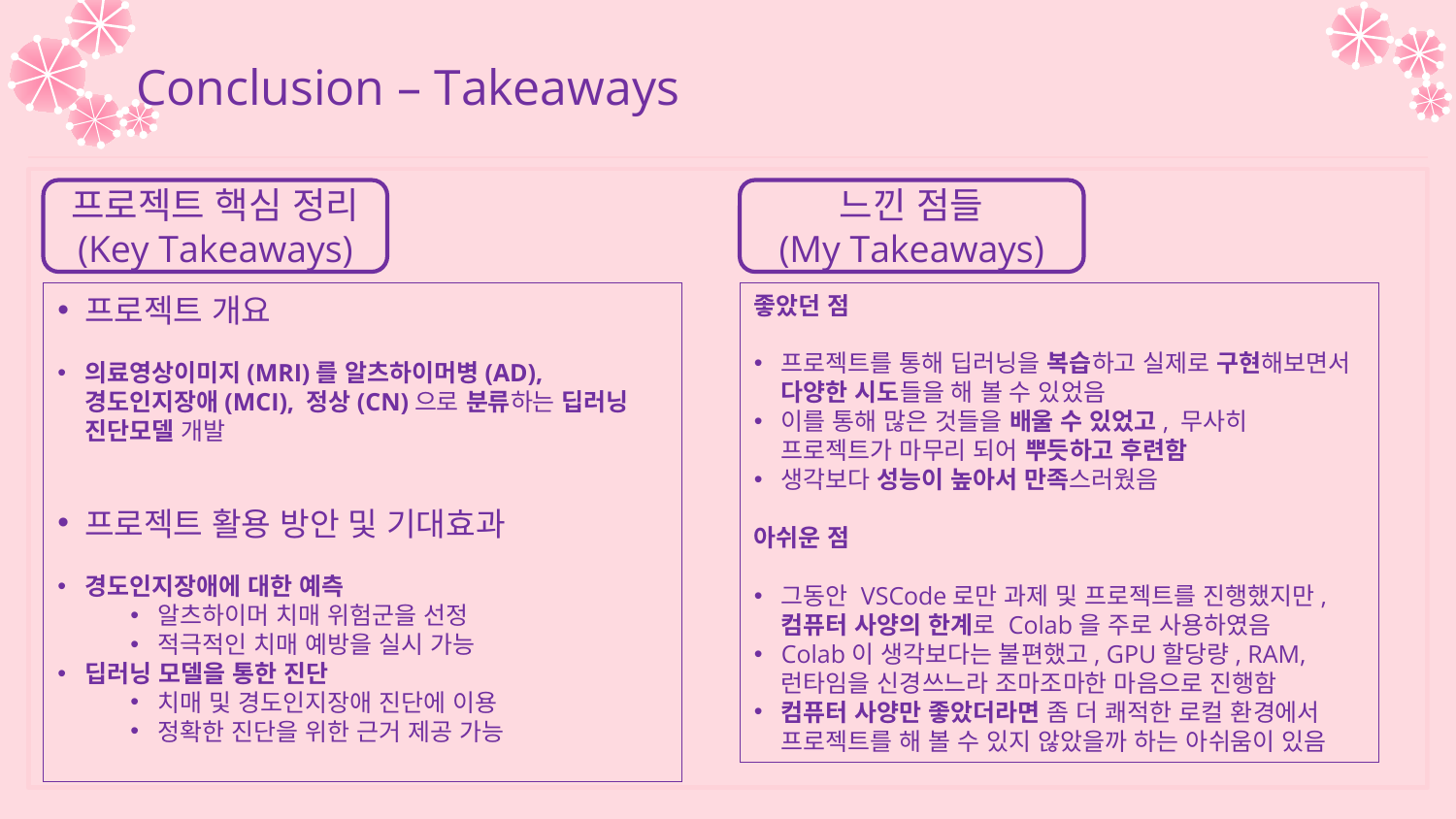

Conclusion – Takeaways
프로젝트 핵심 정리
(Key Takeaways)
느낀 점들
(My Takeaways)
좋았던 점

프로젝트를 통해 딥러닝을 복습하고 실제로 구현해보면서 다양한 시도들을 해 볼 수 있었음
이를 통해 많은 것들을 배울 수 있었고, 무사히 프로젝트가 마무리 되어 뿌듯하고 후련함
생각보다 성능이 높아서 만족스러웠음

아쉬운 점

그동안 VSCode로만 과제 및 프로젝트를 진행했지만,
컴퓨터 사양의 한계로 Colab을 주로 사용하였음
Colab이 생각보다는 불편했고, GPU할당량, RAM, 런타임을 신경쓰느라 조마조마한 마음으로 진행함
컴퓨터 사양만 좋았더라면 좀 더 쾌적한 로컬 환경에서 프로젝트를 해 볼 수 있지 않았을까 하는 아쉬움이 있음
프로젝트 개요

의료영상이미지(MRI)를 알츠하이머병(AD), 경도인지장애(MCI), 정상(CN)으로 분류하는 딥러닝 진단모델 개발

프로젝트 활용 방안 및 기대효과

경도인지장애에 대한 예측
알츠하이머 치매 위험군을 선정
적극적인 치매 예방을 실시 가능
딥러닝 모델을 통한 진단
치매 및 경도인지장애 진단에 이용
정확한 진단을 위한 근거 제공 가능